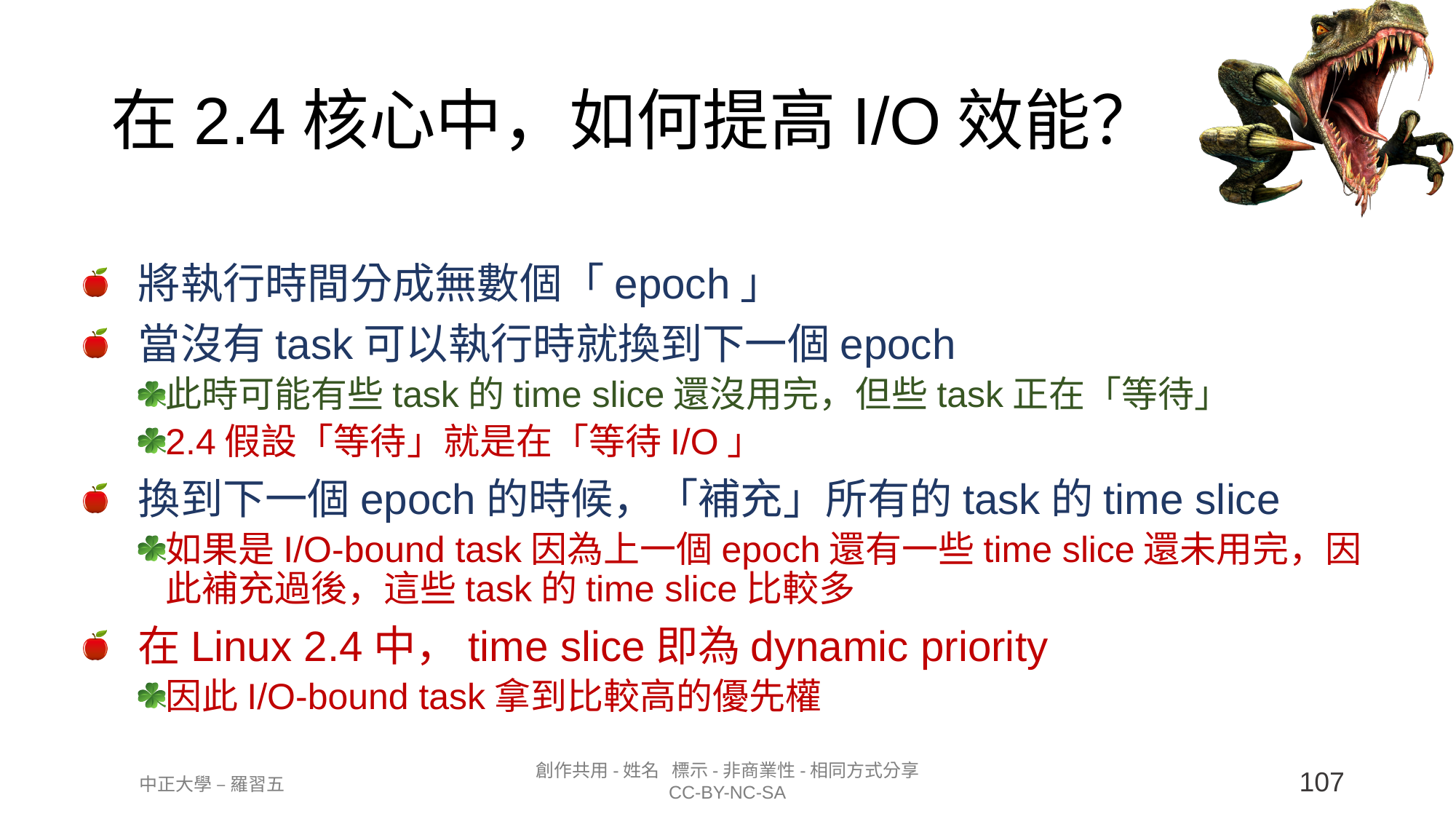

# 在2.4核心中，如何提高I/O效能？
將執行時間分成無數個「epoch」
當沒有task可以執行時就換到下一個epoch
此時可能有些task的time slice還沒用完，但些task正在「等待」
2.4假設「等待」就是在「等待I/O」
換到下一個epoch的時候，「補充」所有的task的time slice
如果是I/O-bound task因為上一個epoch還有一些time slice還未用完，因此補充過後，這些task的time slice比較多
在Linux 2.4中，time slice即為dynamic priority
因此I/O-bound task拿到比較高的優先權